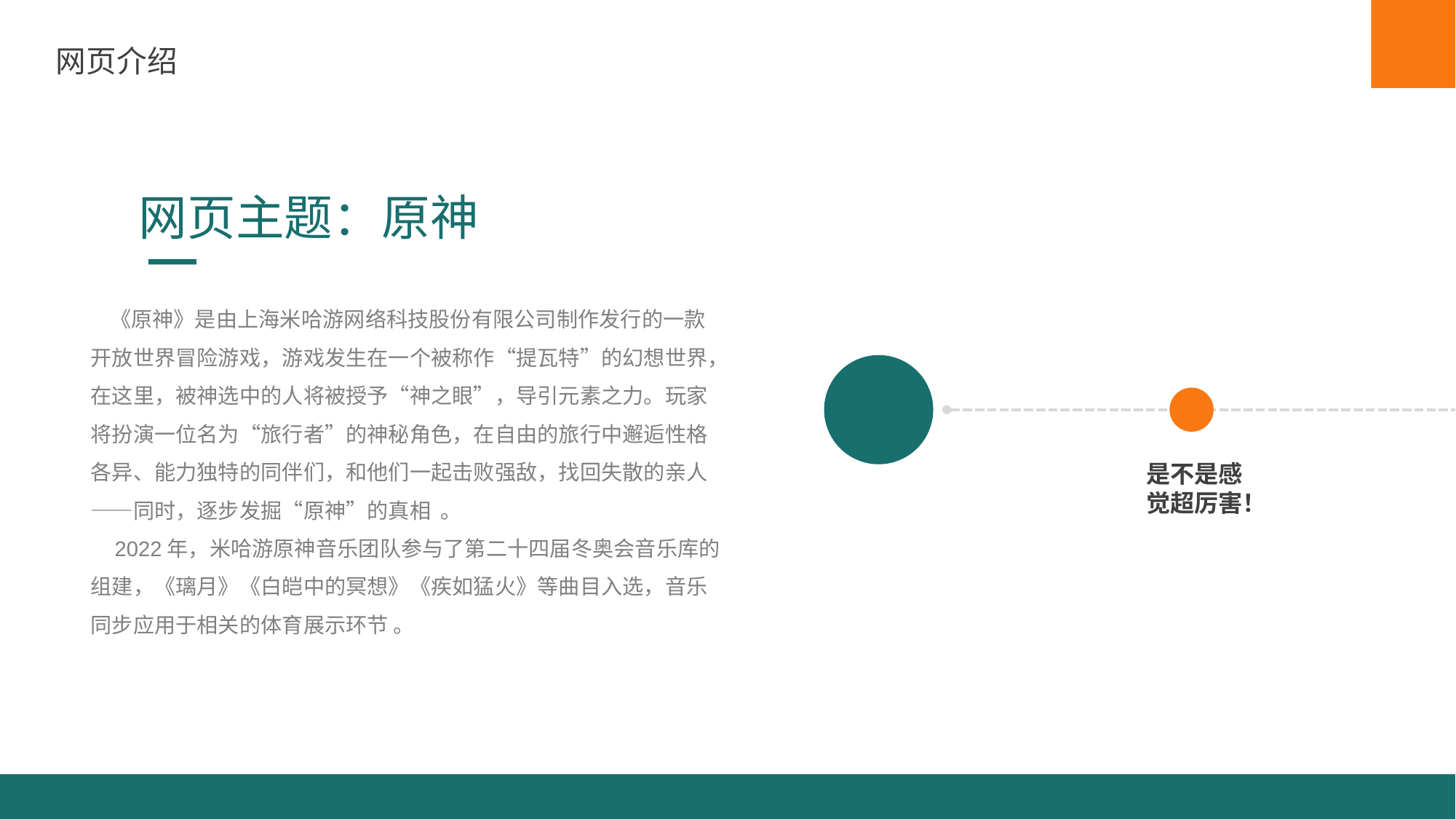

网页介绍
网页主题：原神

   《原神》是由上海米哈游网络科技股份有限公司制作发行的一款开放世界冒险游戏，游戏发生在一个被称作“提瓦特”的幻想世界，在这里，被神选中的人将被授予“神之眼”，导引元素之力。玩家将扮演一位名为“旅行者”的神秘角色，在自由的旅行中邂逅性格各异、能力独特的同伴们，和他们一起击败强敌，找回失散的亲人——同时，逐步发掘“原神”的真相  。
    2022年，米哈游原神音乐团队参与了第二十四届冬奥会音乐库的组建，《璃月》《白皑中的冥想》《疾如猛火》等曲目入选，音乐同步应用于相关的体育展示环节 。

是不是感觉超厉害！